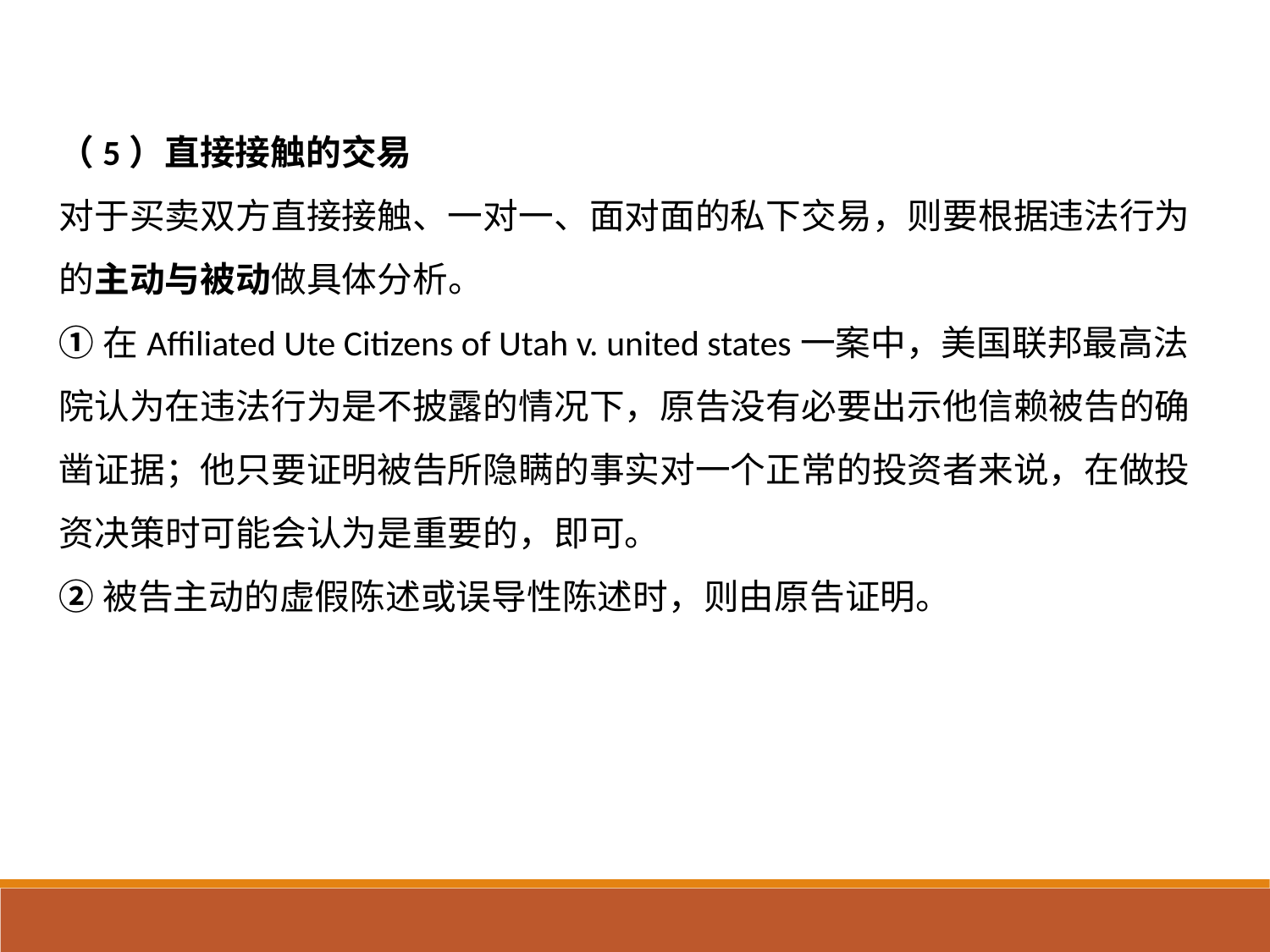

（5）直接接触的交易
对于买卖双方直接接触、一对一、面对面的私下交易，则要根据违法行为的主动与被动做具体分析。
①在Affiliated Ute Citizens of Utah v. united states一案中，美国联邦最高法院认为在违法行为是不披露的情况下，原告没有必要出示他信赖被告的确凿证据；他只要证明被告所隐瞒的事实对一个正常的投资者来说，在做投资决策时可能会认为是重要的，即可。
②被告主动的虚假陈述或误导性陈述时，则由原告证明。